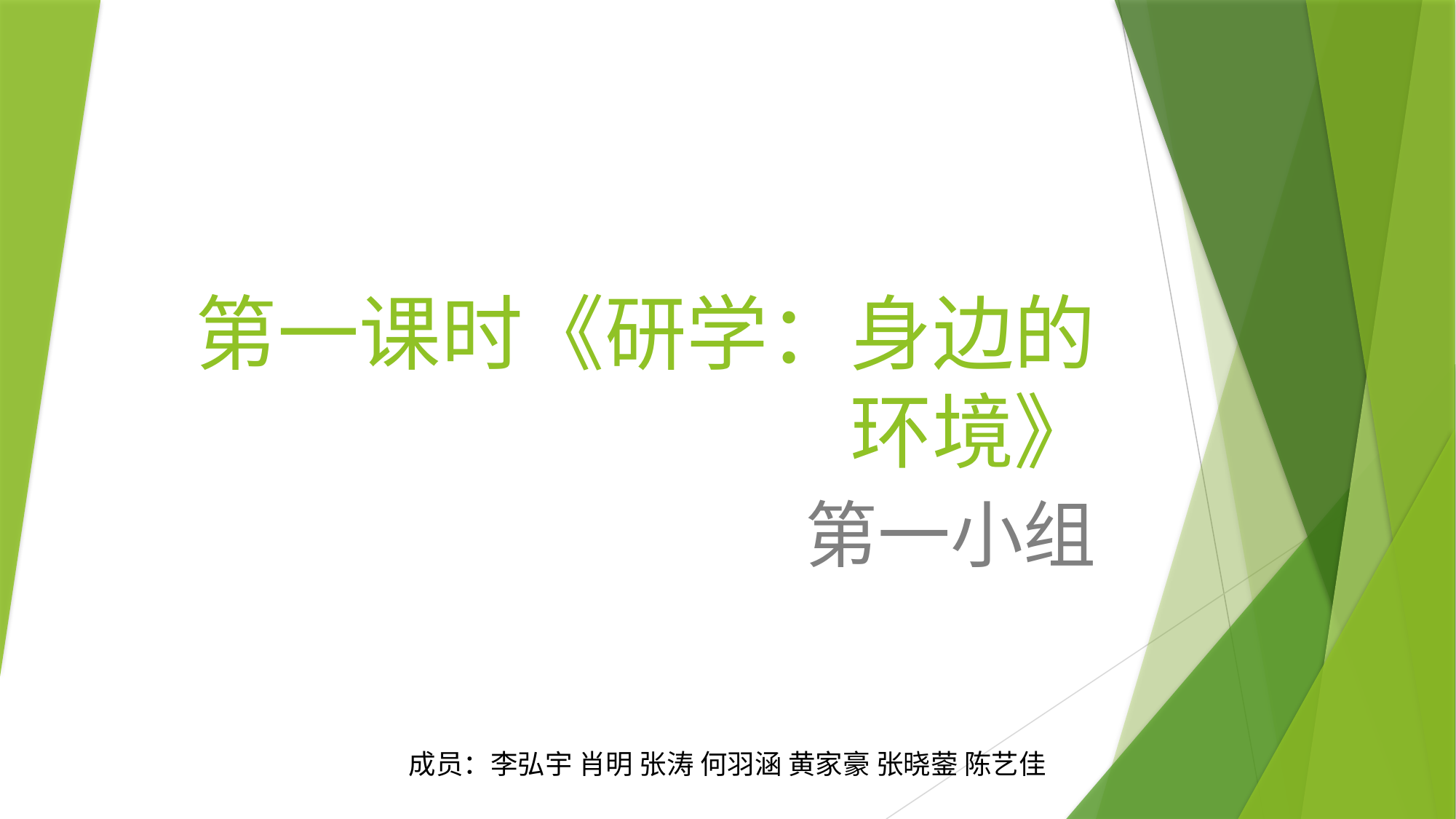

# 第一课时《研学：身边的环境》
第一小组
成员：李弘宇 肖明 张涛 何羽涵 黄家豪 张晓蓥 陈艺佳